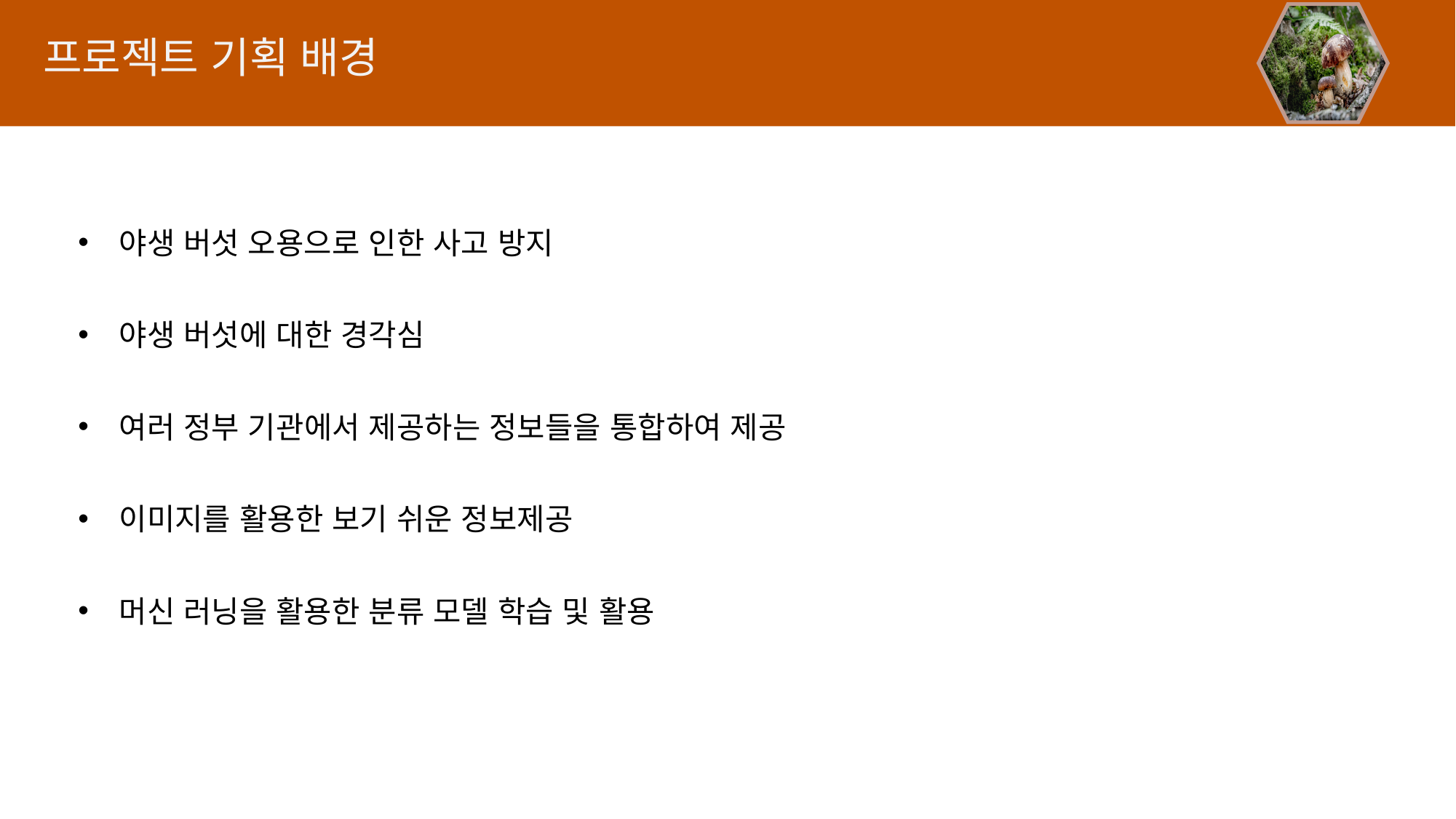

프로젝트 기획 배경
야생 버섯 오용으로 인한 사고 방지
야생 버섯에 대한 경각심
여러 정부 기관에서 제공하는 정보들을 통합하여 제공
이미지를 활용한 보기 쉬운 정보제공
머신 러닝을 활용한 분류 모델 학습 및 활용